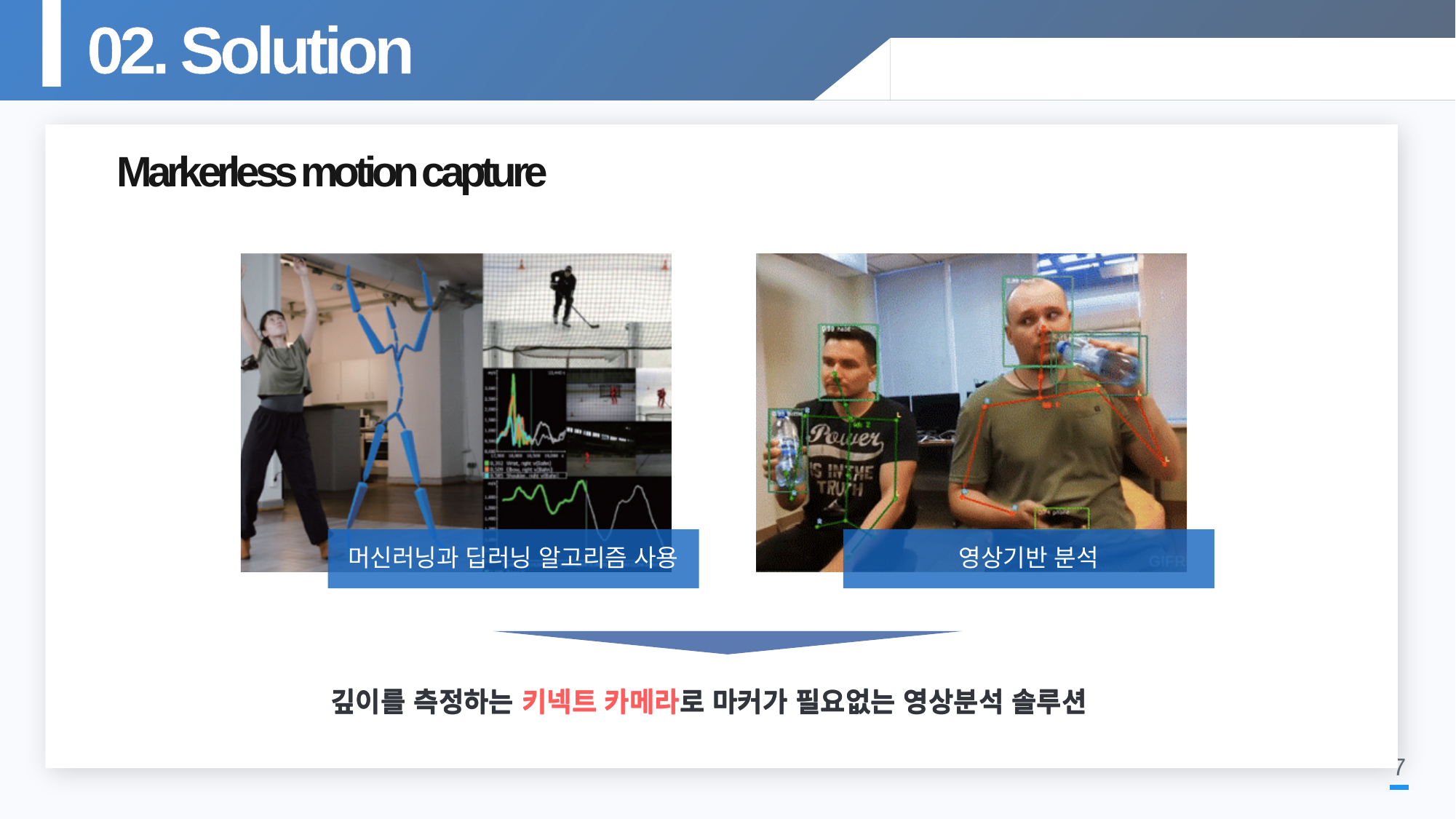

02. Solution

머신러닝과 딥러닝 알고리즘 사용
영상기반 분석
ㅍㅍ
Markerless motion capture

깊이를 측정하는 키넥트 카메라로 마커가 필요없는 영상분석 솔루션
깊이를 측정하는 키넥트 카메라로 마커가 필요없는 영상분석 솔루션